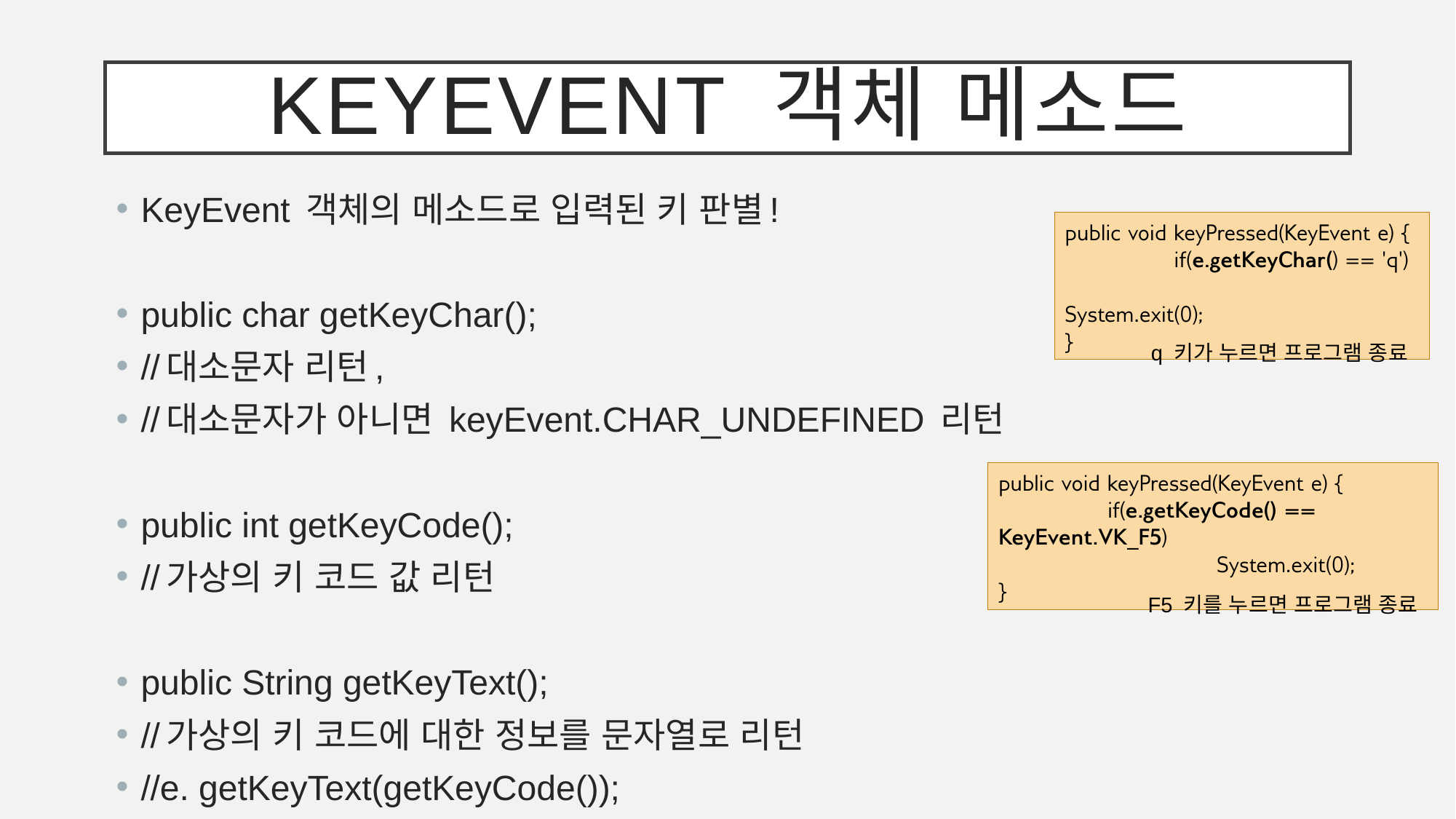

# Keyevent 객체 메소드
KeyEvent 객체의 메소드로 입력된 키 판별!

public char getKeyChar();
//대소문자 리턴,
//대소문자가 아니면 keyEvent.CHAR_UNDEFINED 리턴

public int getKeyCode();
//가상의 키 코드 값 리턴

public String getKeyText();
//가상의 키 코드에 대한 정보를 문자열로 리턴
//e. getKeyText(getKeyCode());

public void keyPressed(KeyEvent e) {
	if(e.getKeyChar() == 'q')
		System.exit(0);
}
q 키가 누르면 프로그램 종료
public void keyPressed(KeyEvent e) {
	if(e.getKeyCode() == KeyEvent.VK_F5)
		System.exit(0);
}
F5 키를 누르면 프로그램 종료